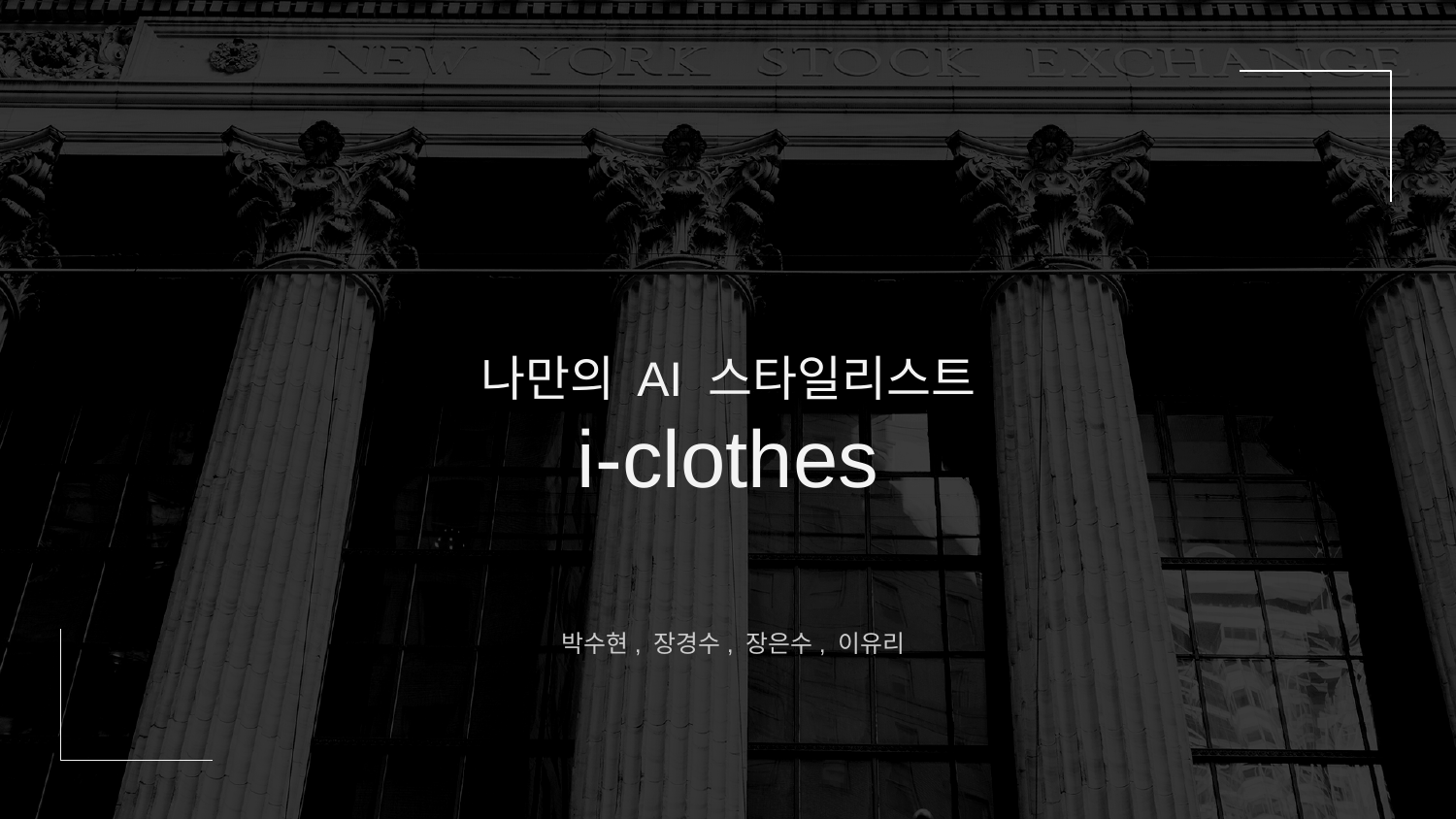

# 나만의 AI 스타일리스트
i-clothes
 박수현, 장경수, 장은수, 이유리